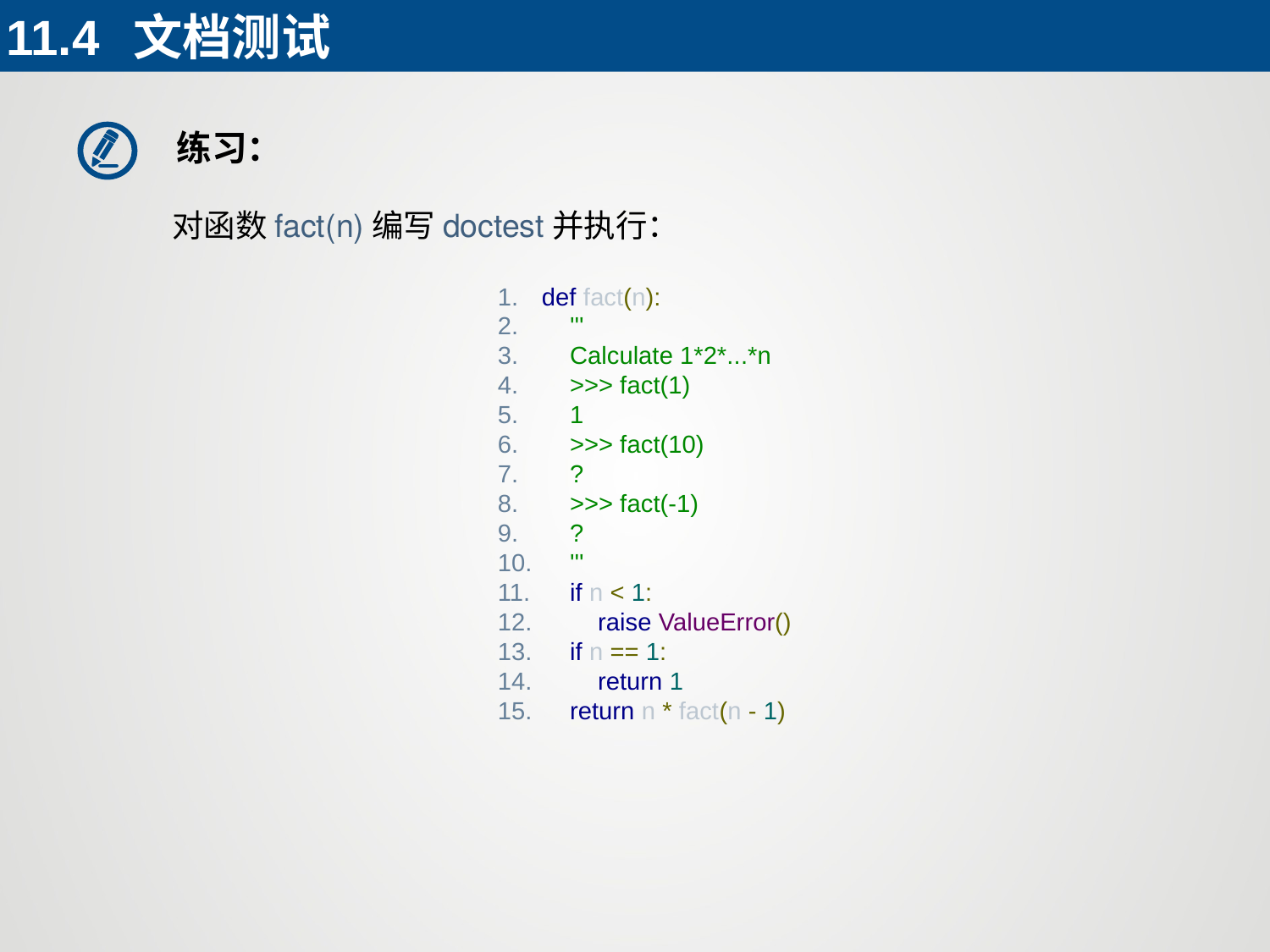

11.4	文档测试
练习：

       对函数fact(n)编写doctest并执行：
def fact(n):
    '''
    Calculate 1*2*...*n
    >>> fact(1)
    1
    >>> fact(10)
    ?
    >>> fact(-1)
    ?
    '''
    if n < 1:
        raise ValueError()
    if n == 1:
        return 1
    return n * fact(n - 1)